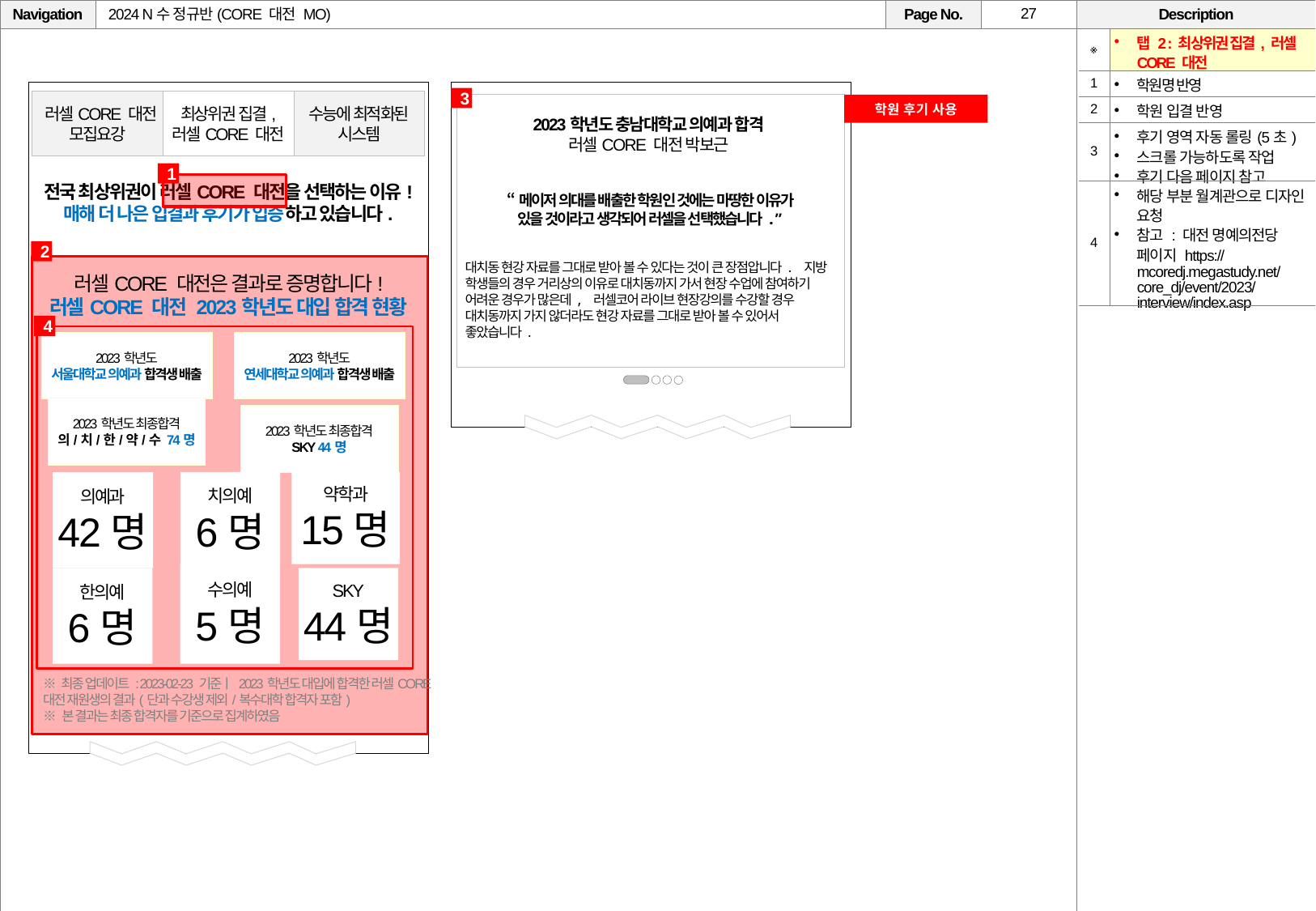

# 2024 N수 정규반(CORE 대전 MO)
| ※ | 탭 2 : 최상위권 집결, 러셀CORE 대전 |
| --- | --- |
| 1 | 학원명 반영 |
| 2 | 학원 입결 반영 |
| 3 | 후기 영역 자동 롤링(5초) 스크롤 가능하도록 작업 후기 다음 페이지 참고 |
| 4 | 해당 부분 월계관으로 디자인 요청 참고 : 대전 명예의전당 페이지 https://mcoredj.megastudy.net/core\_dj/event/2023/interview/index.asp |

3
 러셀CORE 대전
모집요강
최상위권 집결,
러셀CORE 대전
수능에 최적화된
시스템

학원 후기 사용
2023학년도 충남대학교 의예과 합격
러셀CORE 대전 박보근
1
전국 최상위권이 러셀CORE 대전을 선택하는 이유!
매해 더 나은 입결과 후기가 입증하고 있습니다.

“메이저 의대를 배출한 학원인 것에는 마땅한 이유가
있을 것이라고 생각되어 러셀을 선택했습니다.”
2
대치동 현강 자료를 그대로 받아 볼 수 있다는 것이 큰 장점압니다. 지방 학생들의 경우 거리상의 이유로 대치동까지 가서 현장 수업에 참여하기 어려운 경우가 많은데, 러셀코어 라이브 현장강의를 수강할 경우 대치동까지 가지 않더라도 현강 자료를 그대로 받아 볼 수 있어서 좋았습니다.

러셀CORE 대전은 결과로 증명합니다!
러셀CORE 대전 2023학년도 대입 합격 현황

4

2023학년도
서울대학교 의예과 합격생 배출
2023학년도
연세대학교 의예과 합격생 배출

2023학년도 최종합격
의/치/한/약/수 74명
2023학년도 최종합격
SKY 44명
치의예
6명
약학과
15명
의예과
42명
수의예
5명
SKY
44명
한의예
6명

※ 최종 업데이트 : 2023-02-23 기준ㅣ 2023학년도 대입에 합격한 러셀CORE 대전 재원생의 결과(단과 수강생 제외/복수대학 합격자 포함)
※ 본 결과는 최종 합격자를 기준으로 집계하였음